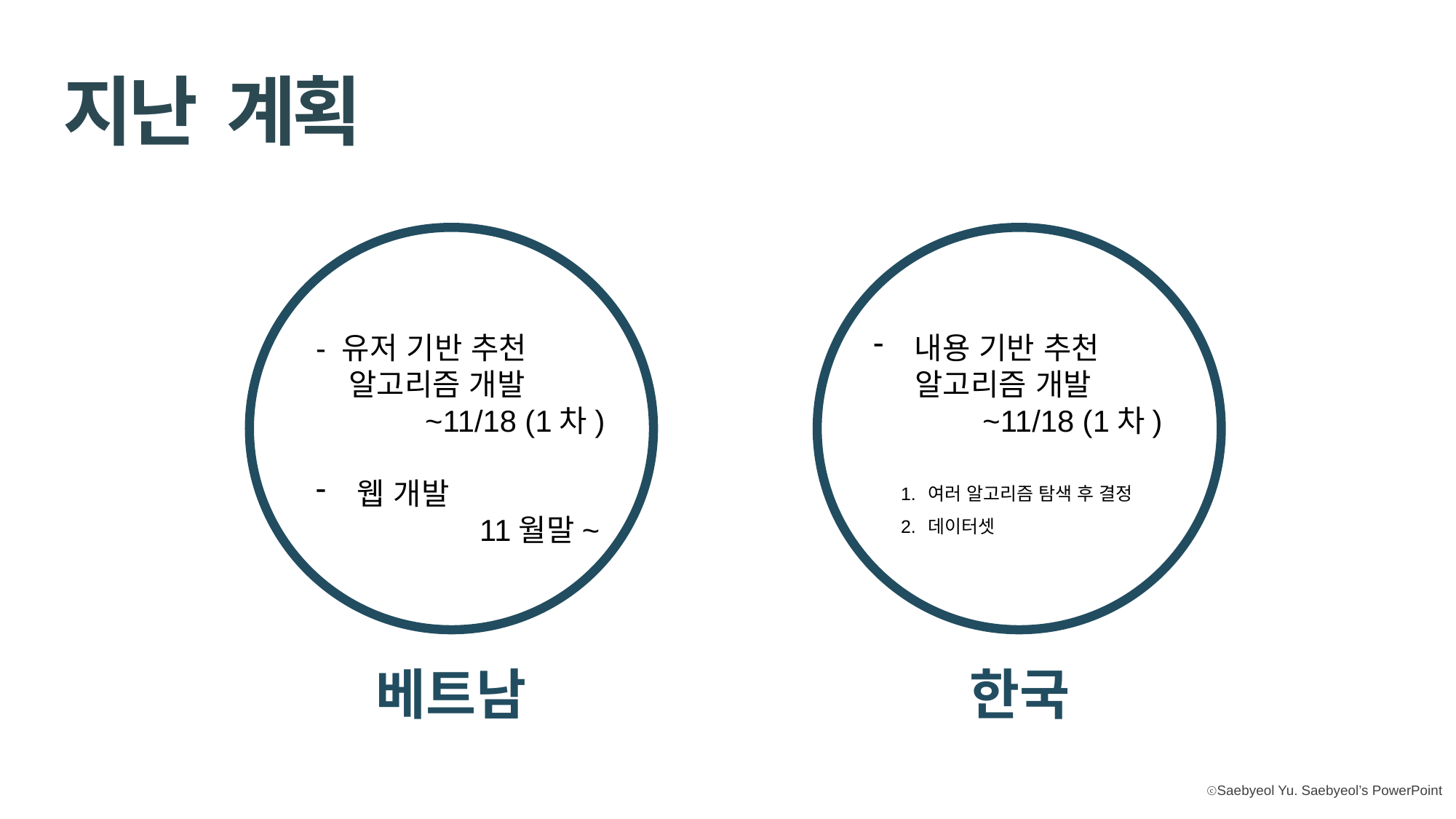

지난  계획

- 유저 기반 추천
   알고리즘 개발
	~11/18 (1차)

웹 개발
	11월말~
내용 기반 추천
    알고리즘 개발
	~11/18 (1차)

여러 알고리즘 탐색 후 결정
데이터셋
베트남
한국